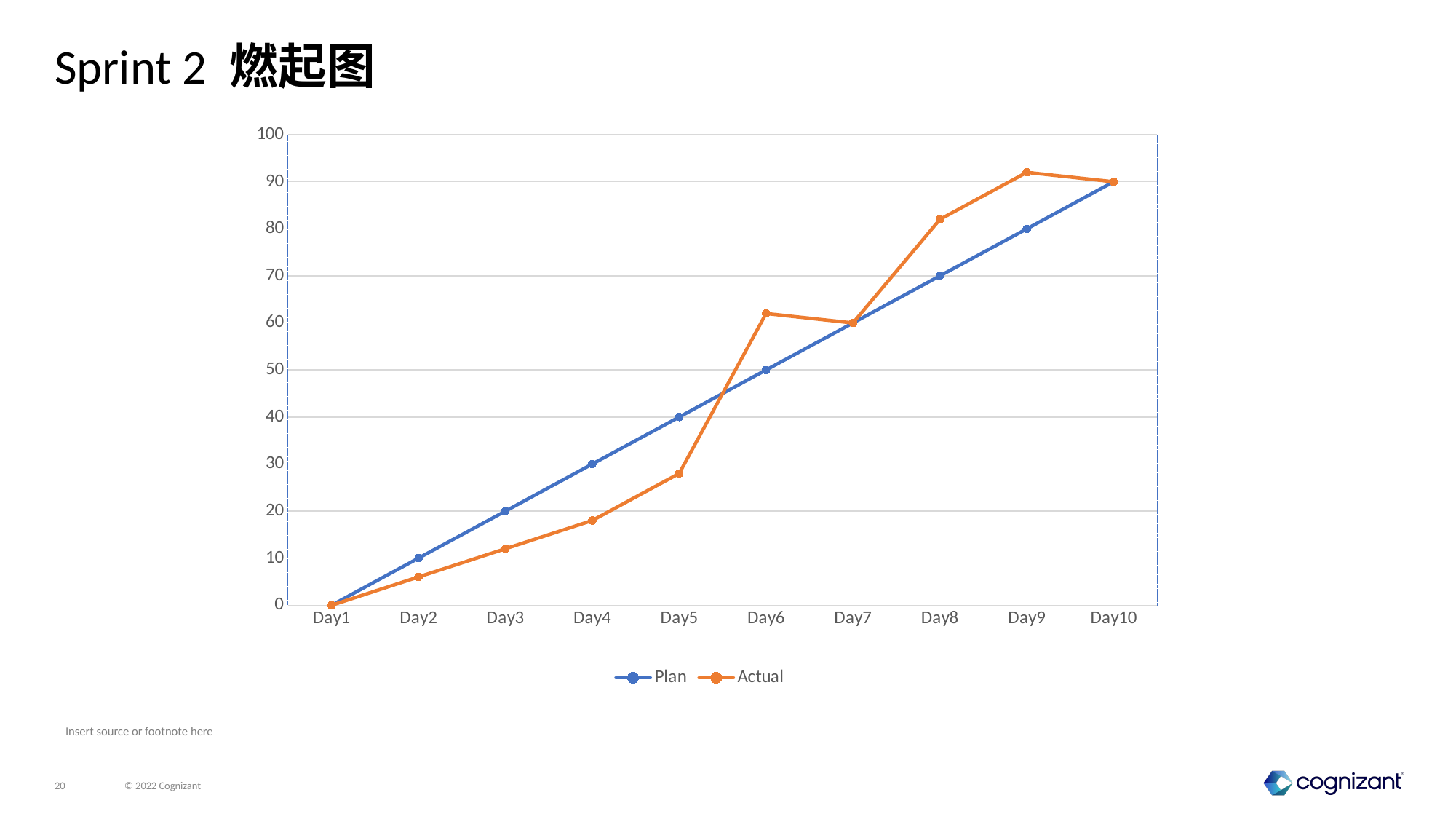

# Sprint 2 燃起图

### Chart

| Category | Plan | Actual |
|---|---|---|
| Day1 | 0.0 | 0.0 |
| Day2 | 10.0 | -4.0 |
| Day3 | 20.0 | -8.0 |
| Day4 | 30.0 | -12.0 |
| Day5 | 40.0 | -12.0 |
| Day6 | 50.0 | 12.0 |
| Day7 | 60.0 | 0.0 |
| Day8 | 70.0 | 12.0 |
| Day9 | 80.0 | 12.0 |
| Day10 | 90.0 | None |
Insert source or footnote here
© 2022 Cognizant
20